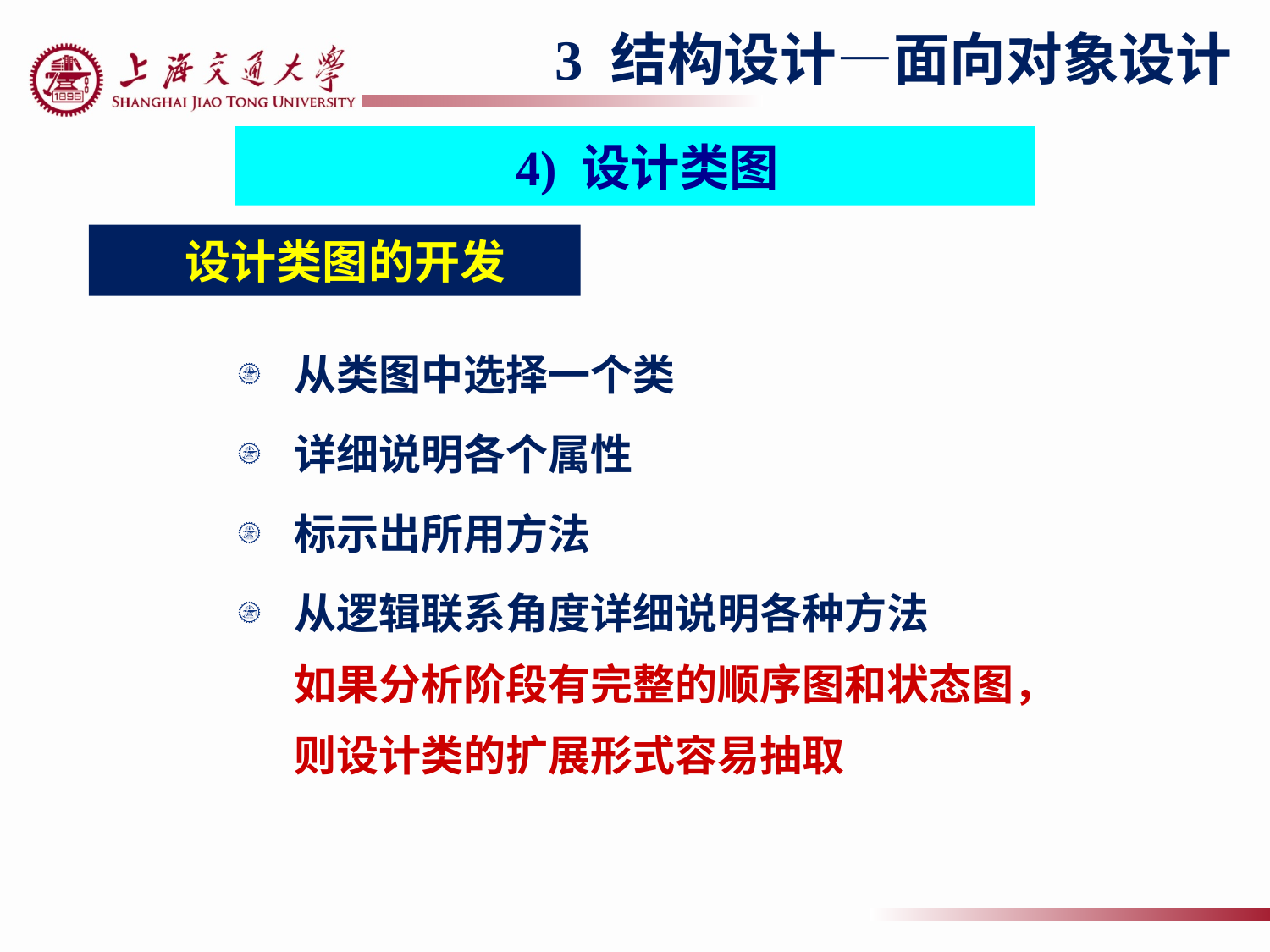

3 结构设计—面向对象设计
  4) 设计类图
 设计类图的开发
从类图中选择一个类
详细说明各个属性
标示出所用方法
从逻辑联系角度详细说明各种方法
如果分析阶段有完整的顺序图和状态图，则设计类的扩展形式容易抽取